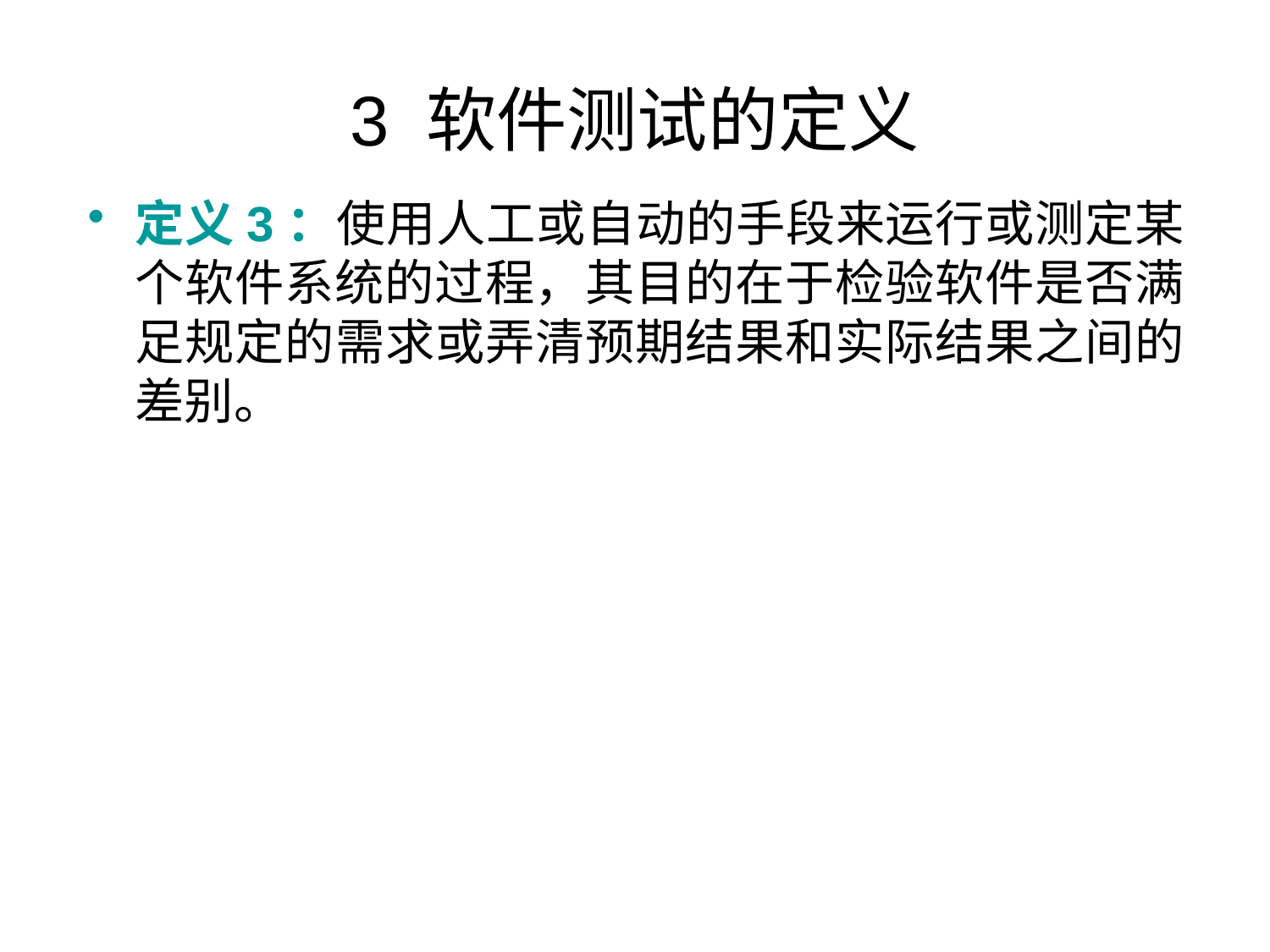

# 3 软件测试的定义
定义3：使用人工或自动的手段来运行或测定某个软件系统的过程，其目的在于检验软件是否满足规定的需求或弄清预期结果和实际结果之间的差别。